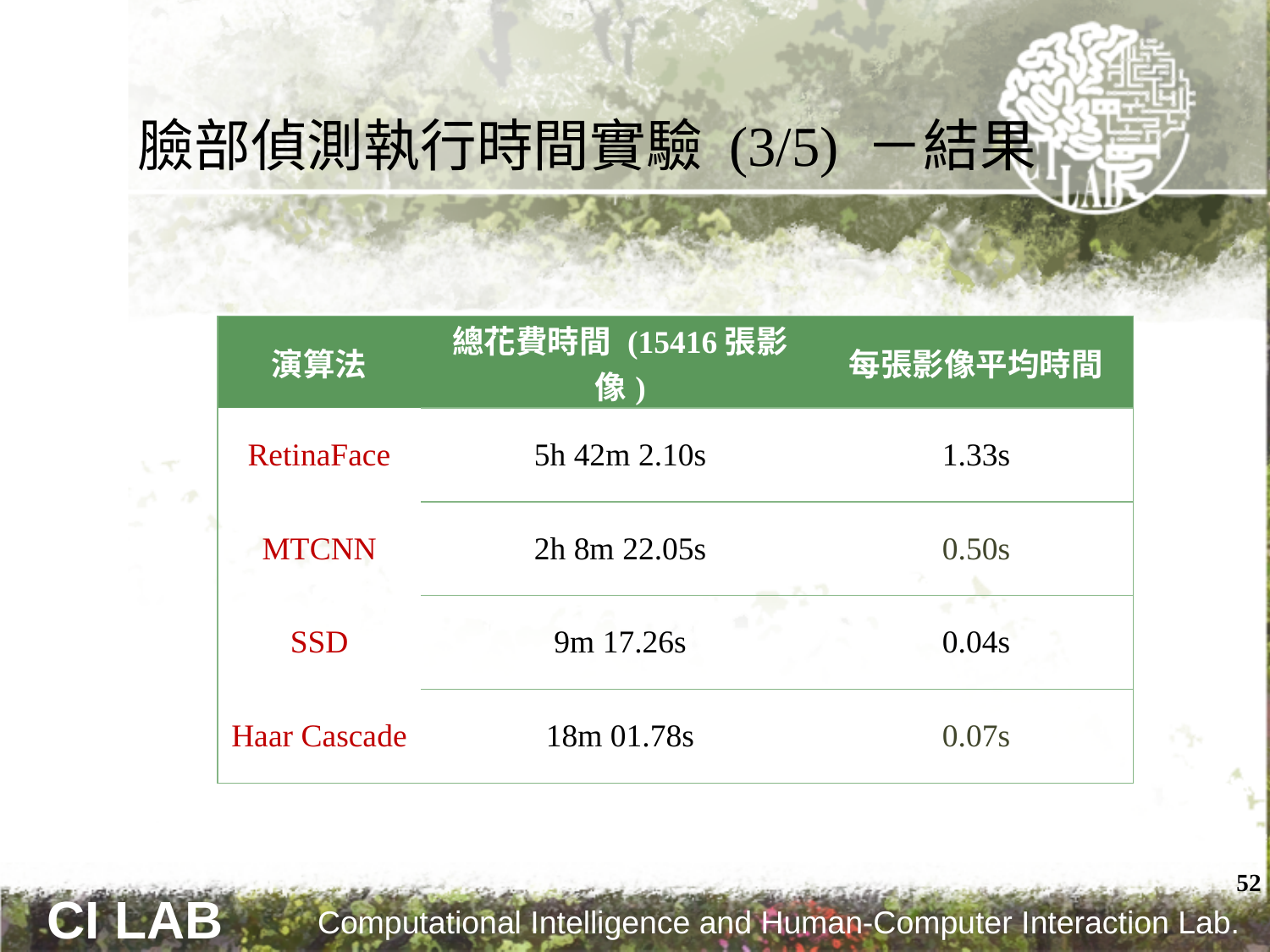

# 臉部偵測執行時間實驗 (3/5) －結果
| 演算法 | 總花費時間 (15416張影像) | 每張影像平均時間 |
| --- | --- | --- |
| RetinaFace | 5h 42m 2.10s | 1.33s |
| MTCNN | 2h 8m 22.05s | 0.50s |
| SSD | 9m 17.26s | 0.04s |
| Haar Cascade | 18m 01.78s | 0.07s |
52